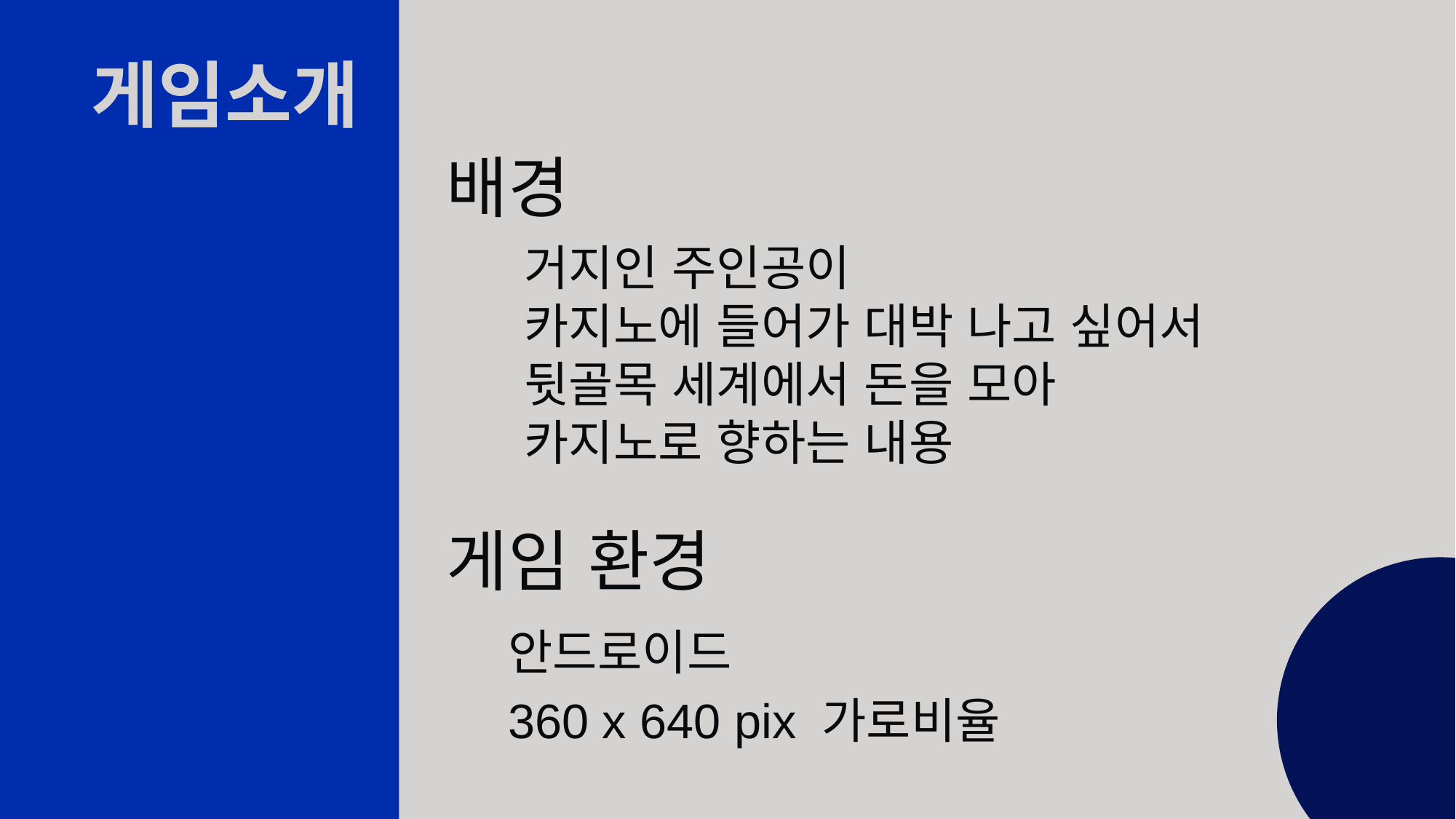

게임소개
배경
거지인 주인공이
카지노에 들어가 대박 나고 싶어서 뒷골목 세계에서 돈을 모아 카지노로 향하는 내용

게임 환경

안드로이드
360 x 640 pix 가로비율